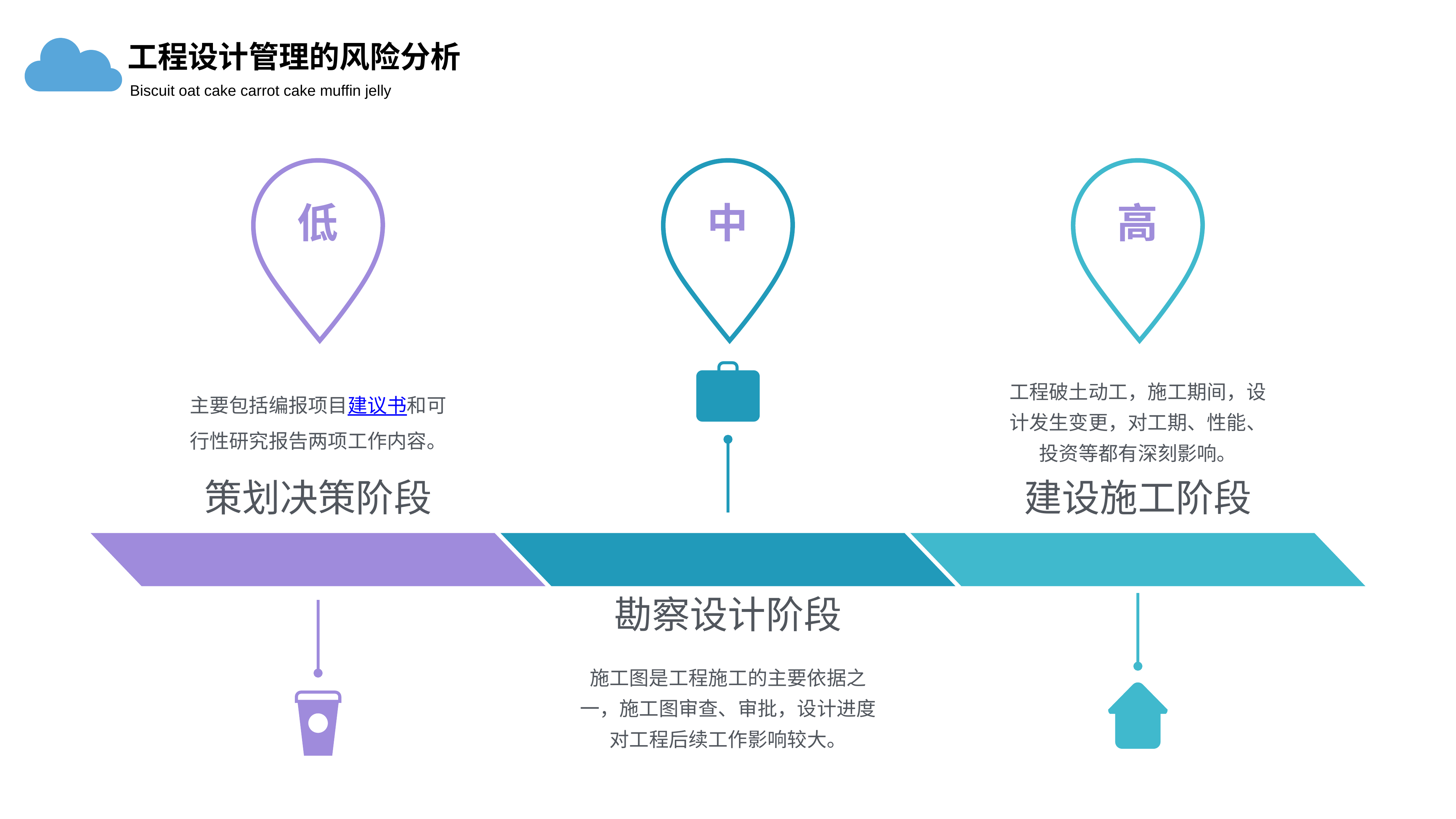

工程设计管理的风险分析

Biscuit oat cake carrot cake muffin jelly

低
中
高
主要包括编报项目建议书和可行性研究报告两项工作内容。
工程破土动工，施工期间，设计发生变更，对工期、性能、投资等都有深刻影响。

策划决策阶段
建设施工阶段

勘察设计阶段

施工图是工程施工的主要依据之一，施工图审查、审批，设计进度对工程后续工作影响较大。
28